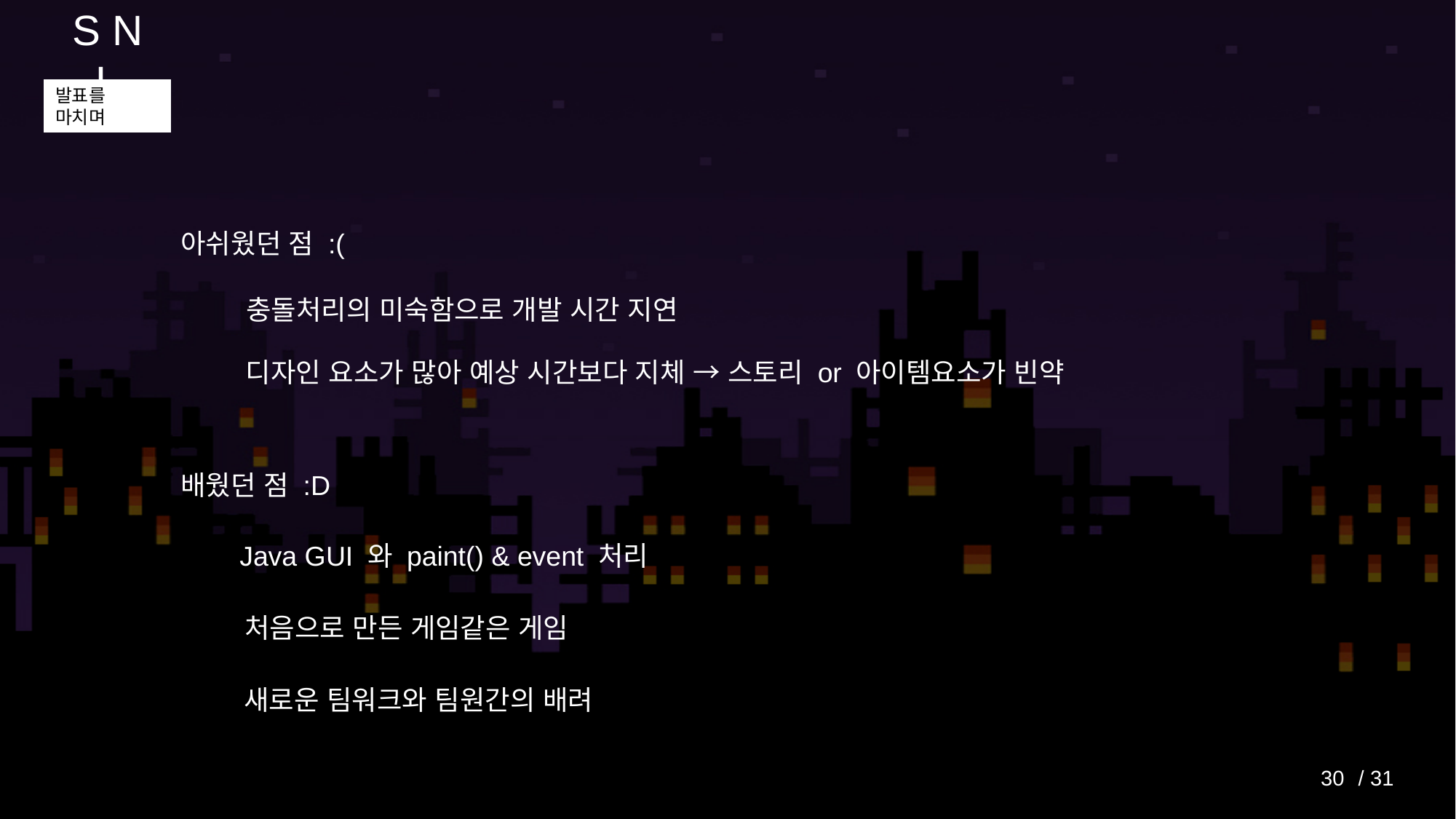

S N L
발표를
마치며
아쉬웠던 점 :(
충돌처리의 미숙함으로 개발 시간 지연
디자인 요소가 많아 예상 시간보다 지체 → 스토리 or 아이템요소가 빈약
배웠던 점 :D
Java GUI 와 paint() & event 처리
처음으로 만든 게임같은 게임
새로운 팀워크와 팀원간의 배려
30